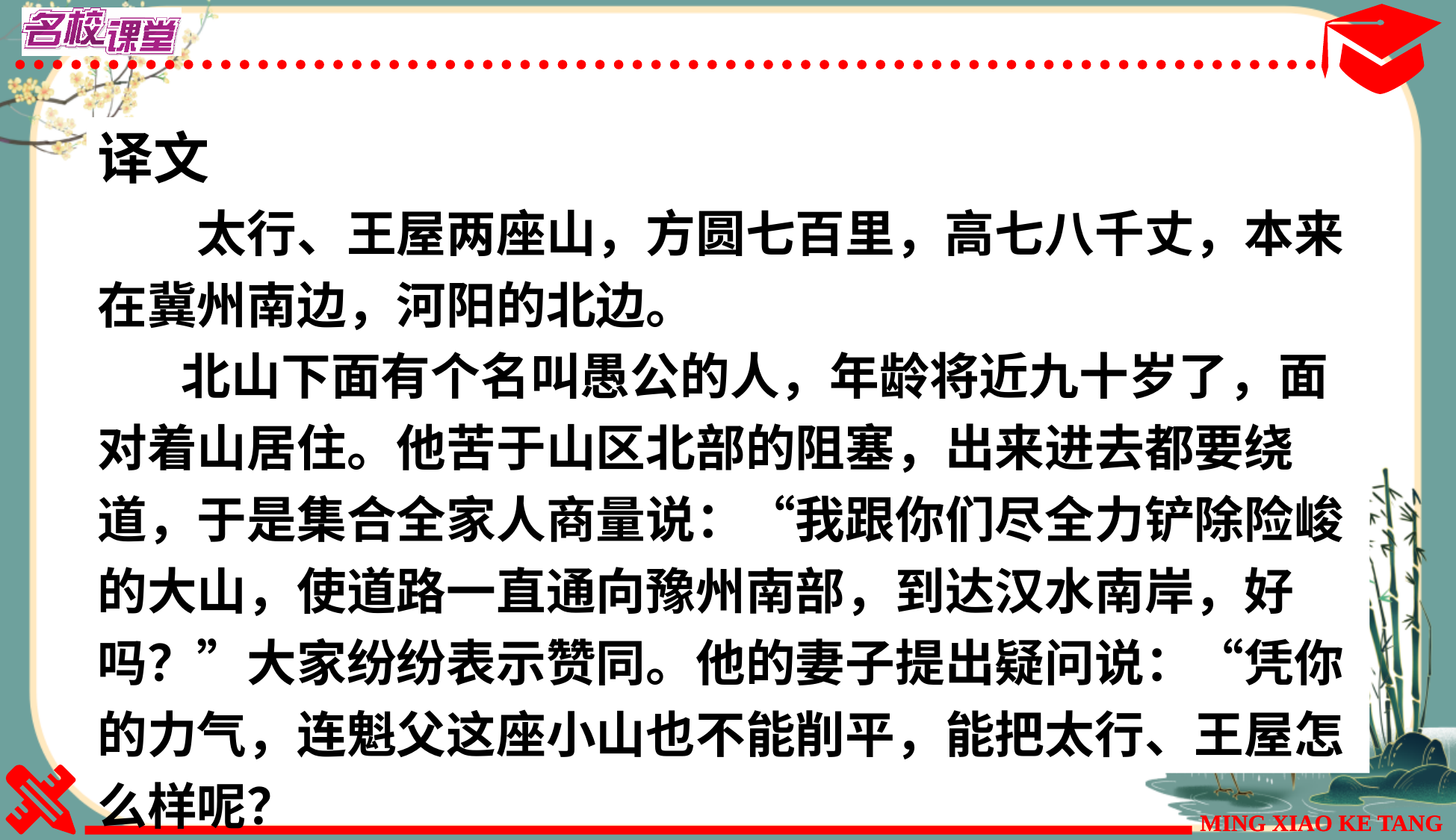

译文
　　太行、王屋两座山，方圆七百里，高七八千丈，本来在冀州南边，河阳的北边。
　   北山下面有个名叫愚公的人，年龄将近九十岁了，面对着山居住。他苦于山区北部的阻塞，出来进去都要绕道，于是集合全家人商量说：“我跟你们尽全力铲除险峻的大山，使道路一直通向豫州南部，到达汉水南岸，好吗？”大家纷纷表示赞同。他的妻子提出疑问说：“凭你的力气，连魁父这座小山也不能削平，能把太行、王屋怎么样呢？